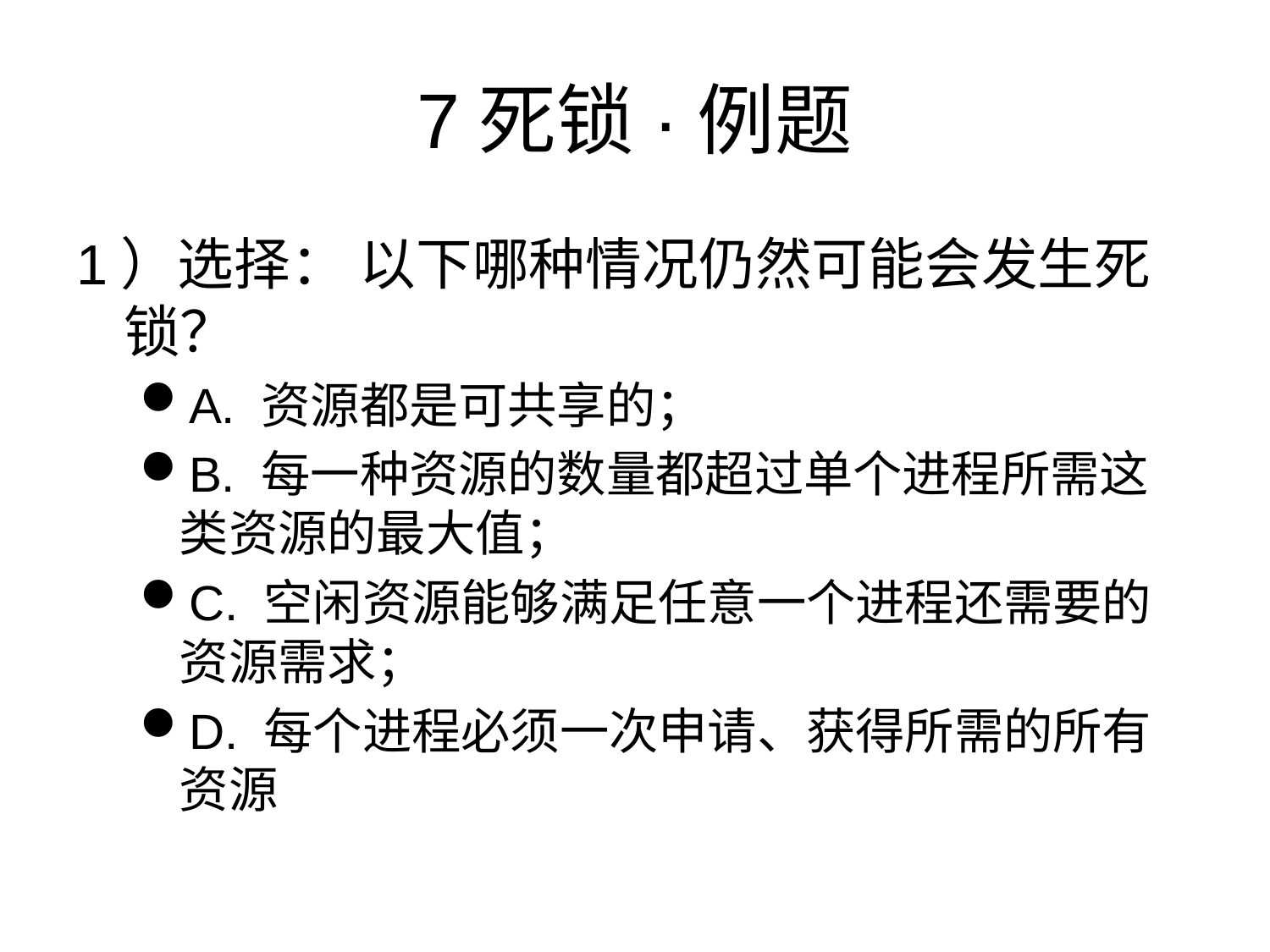

# 7死锁·例题
1）选择： 以下哪种情况仍然可能会发生死锁？
A. 资源都是可共享的；
B. 每一种资源的数量都超过单个进程所需这类资源的最大值；
C. 空闲资源能够满足任意一个进程还需要的资源需求；
D. 每个进程必须一次申请、获得所需的所有资源